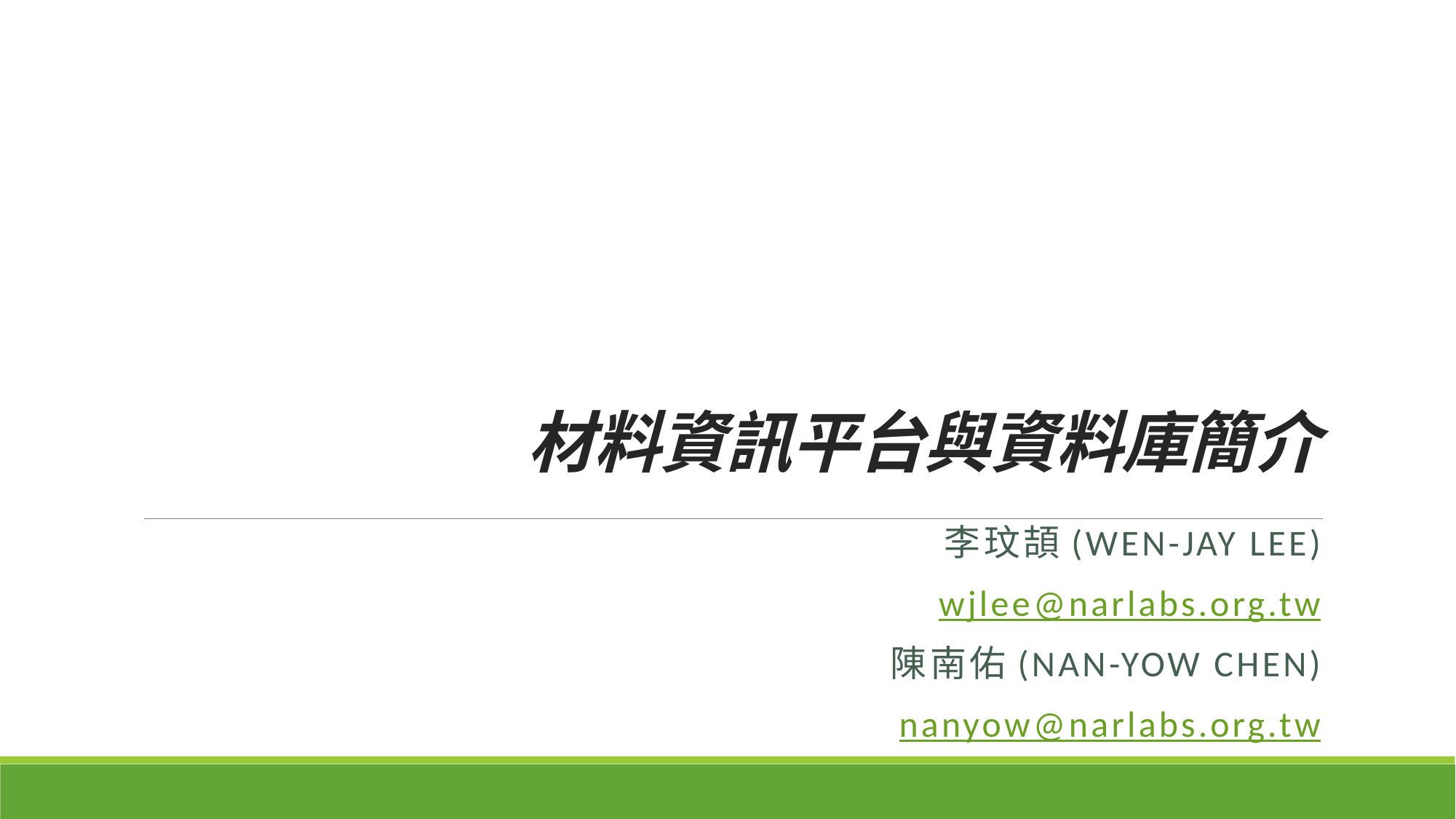

# 材料資訊平台與資料庫簡介
李玟頡(Wen-jay lee)
wjlee@narlabs.org.tw
陳南佑(nan-yow Chen)
nanyow@narlabs.org.tw